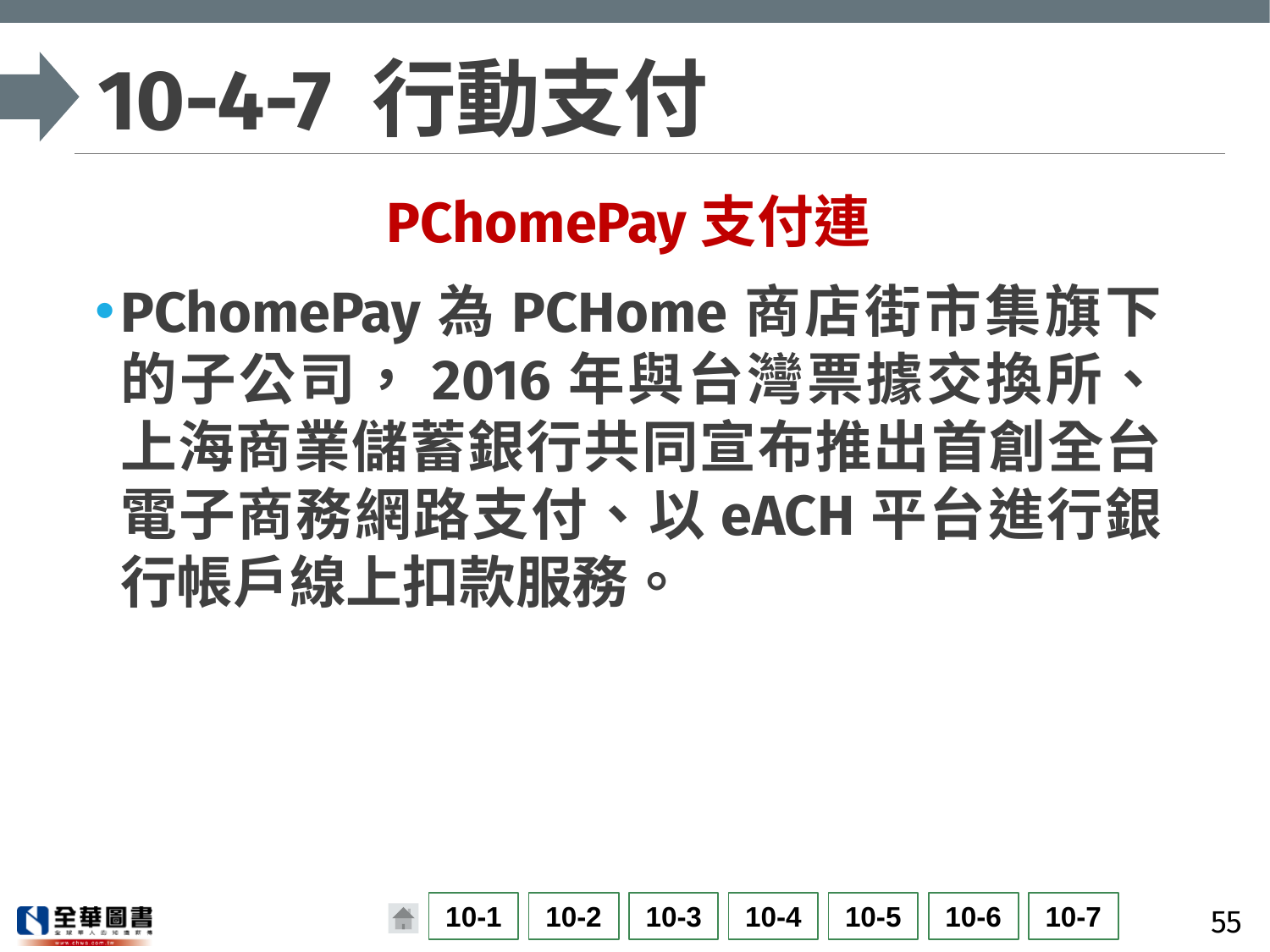

# 10-4-7 行動支付
PChomePay支付連
PChomePay為PCHome商店街市集旗下的子公司，2016年與台灣票據交換所、上海商業儲蓄銀行共同宣布推出首創全台電子商務網路支付、以eACH平台進行銀行帳戶線上扣款服務。
55